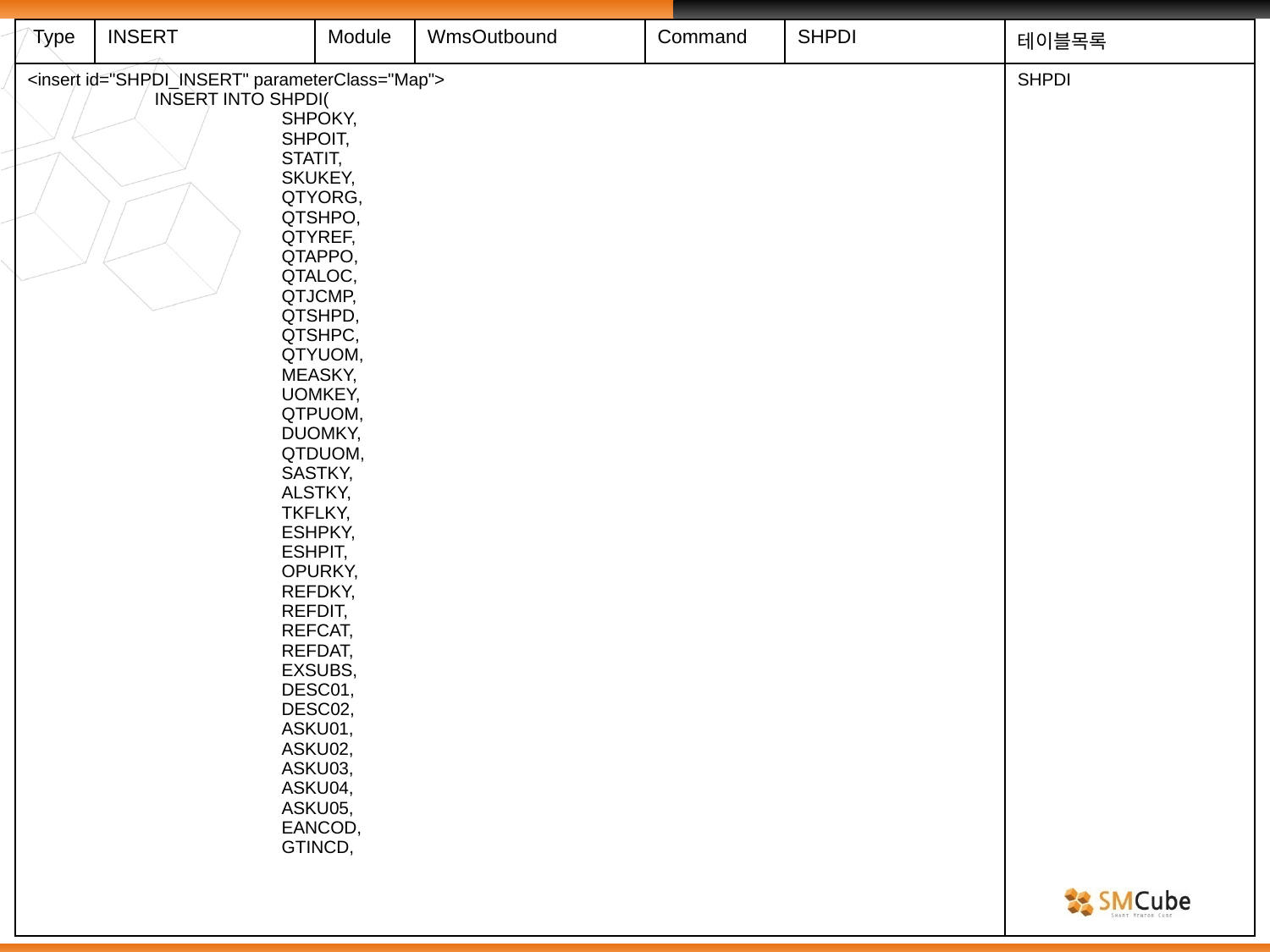

| Type | INSERT | Module | WmsOutbound | Command | SHPDI | 테이블목록 |
| --- | --- | --- | --- | --- | --- | --- |
| <insert id="SHPDI\_INSERT" parameterClass="Map"> INSERT INTO SHPDI( SHPOKY, SHPOIT, STATIT, SKUKEY, QTYORG, QTSHPO, QTYREF, QTAPPO, QTALOC, QTJCMP, QTSHPD, QTSHPC, QTYUOM, MEASKY, UOMKEY, QTPUOM, DUOMKY, QTDUOM, SASTKY, ALSTKY, TKFLKY, ESHPKY, ESHPIT, OPURKY, REFDKY, REFDIT, REFCAT, REFDAT, EXSUBS, DESC01, DESC02, ASKU01, ASKU02, ASKU03, ASKU04, ASKU05, EANCOD, GTINCD, |  |  |  |  |  | SHPDI |